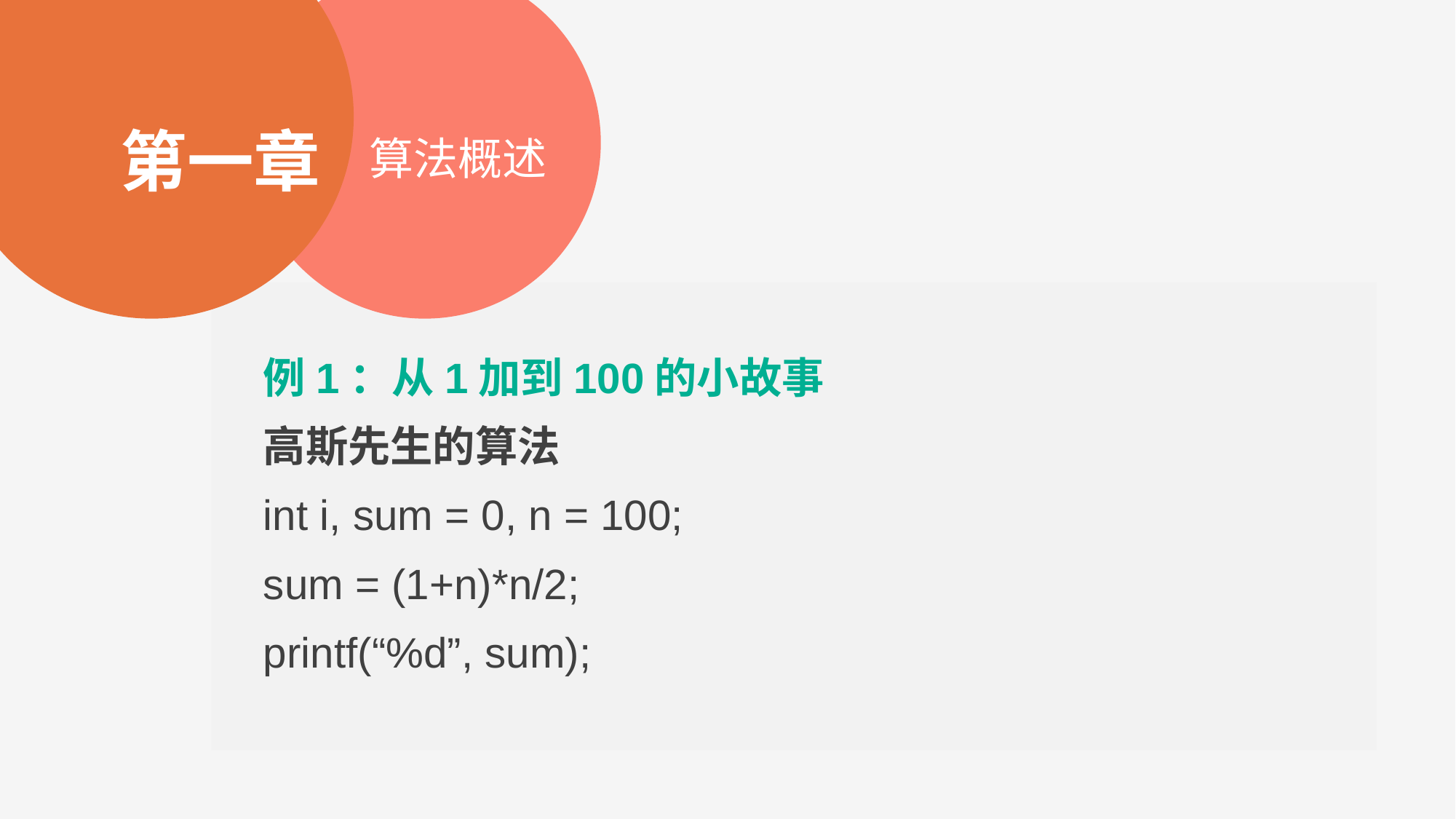

第一章
算法概述

例1：从1加到100的小故事
高斯先生的算法
int i, sum = 0, n = 100;
sum = (1+n)*n/2;
printf(“%d”, sum);